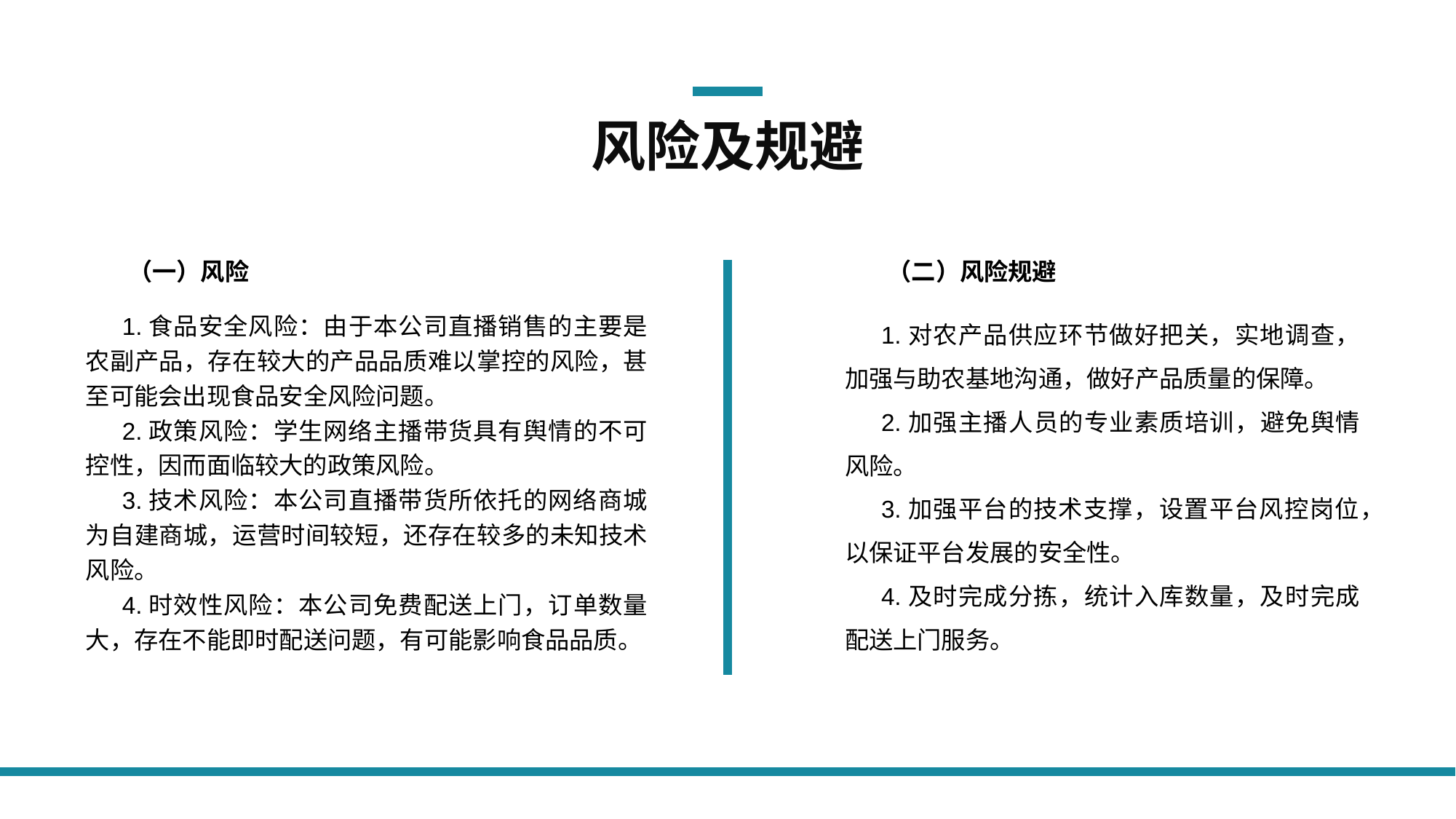

风险及规避
（一）风险
1.食品安全风险：由于本公司直播销售的主要是农副产品，存在较大的产品品质难以掌控的风险，甚至可能会出现食品安全风险问题。
2.政策风险：学生网络主播带货具有舆情的不可控性，因而面临较大的政策风险。
3.技术风险：本公司直播带货所依托的网络商城为自建商城，运营时间较短，还存在较多的未知技术风险。
4.时效性风险：本公司免费配送上门，订单数量大，存在不能即时配送问题，有可能影响食品品质。
（二）风险规避
1.对农产品供应环节做好把关，实地调查，加强与助农基地沟通，做好产品质量的保障。
2.加强主播人员的专业素质培训，避免舆情风险。
3.加强平台的技术支撑，设置平台风控岗位，以保证平台发展的安全性。
4.及时完成分拣，统计入库数量，及时完成配送上门服务。